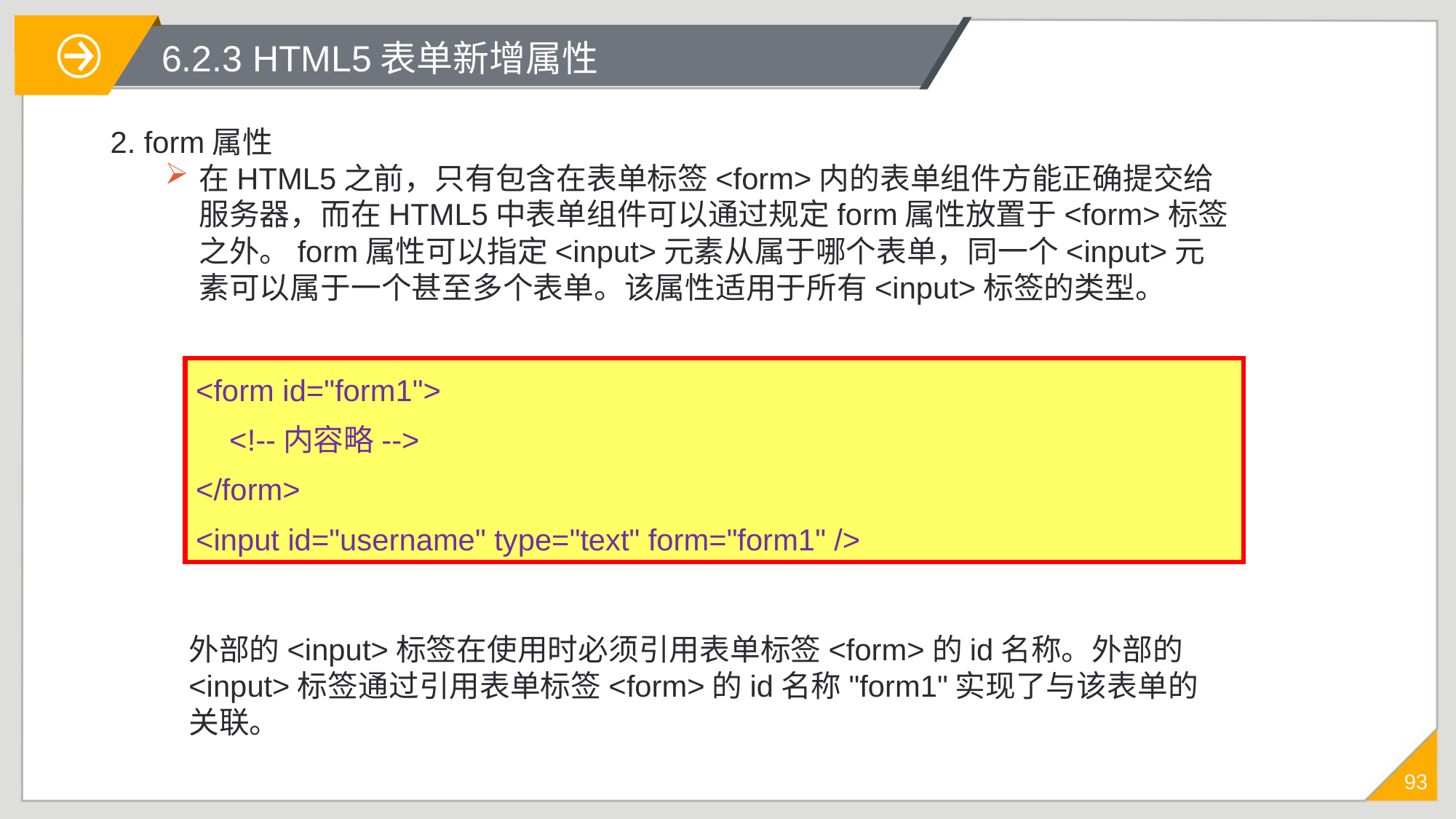

# 6.2.3 HTML5表单新增属性
2. form属性
在HTML5之前，只有包含在表单标签<form>内的表单组件方能正确提交给服务器，而在HTML5中表单组件可以通过规定form属性放置于<form>标签之外。form属性可以指定<input>元素从属于哪个表单，同一个<input>元素可以属于一个甚至多个表单。该属性适用于所有<input>标签的类型。

<form id="form1">
    <!--内容略-->
</form>
<input id="username" type="text" form="form1" />
外部的<input>标签在使用时必须引用表单标签<form>的id名称。外部的<input>标签通过引用表单标签<form>的id名称"form1"实现了与该表单的关联。